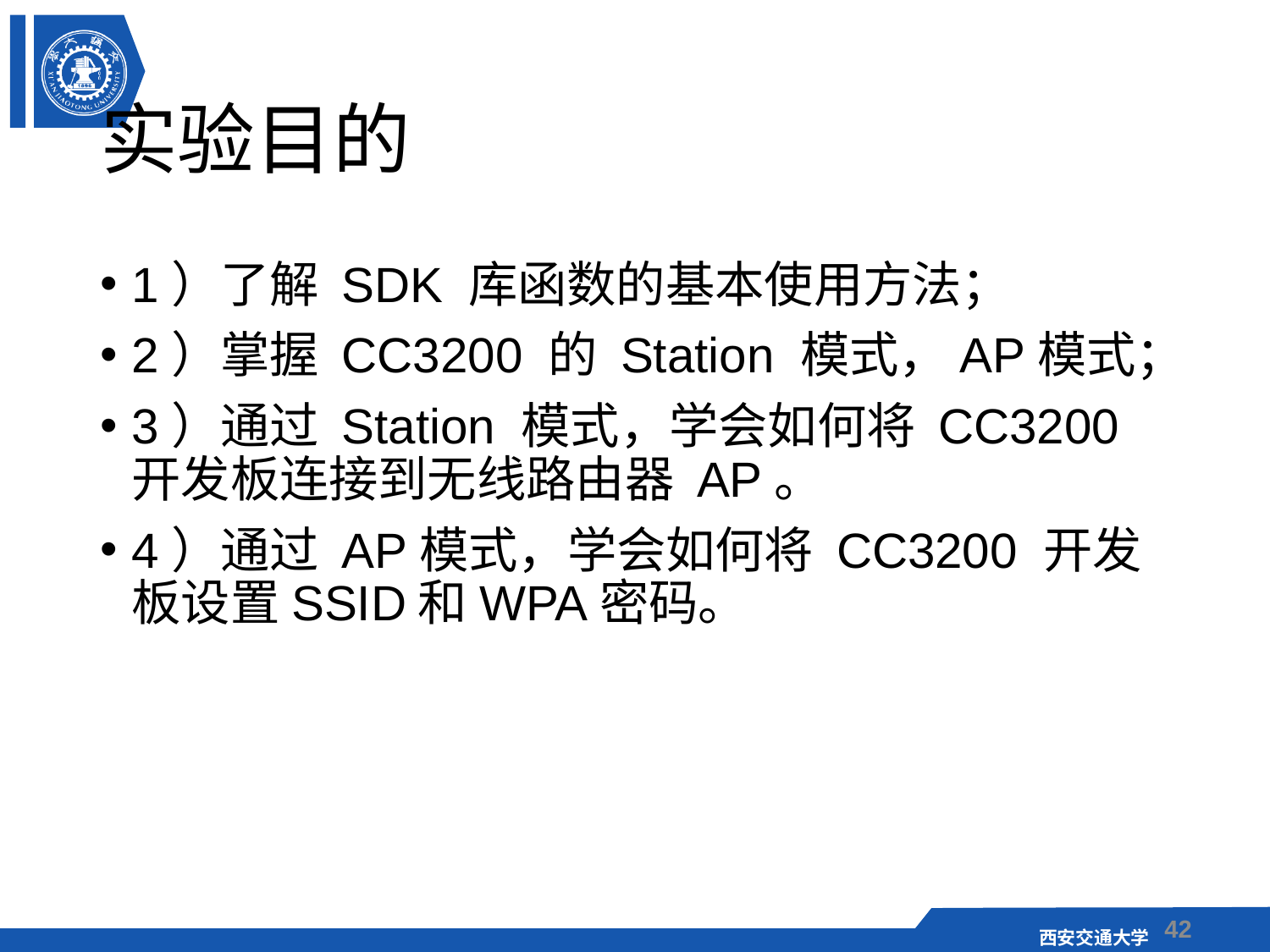

# 实验目的
1）了解 SDK 库函数的基本使用方法；
2）掌握 CC3200 的 Station 模式，AP模式；
3）通过 Station 模式，学会如何将 CC3200 开发板连接到无线路由器 AP。
4）通过 AP模式，学会如何将 CC3200 开发板设置SSID和WPA密码。

42